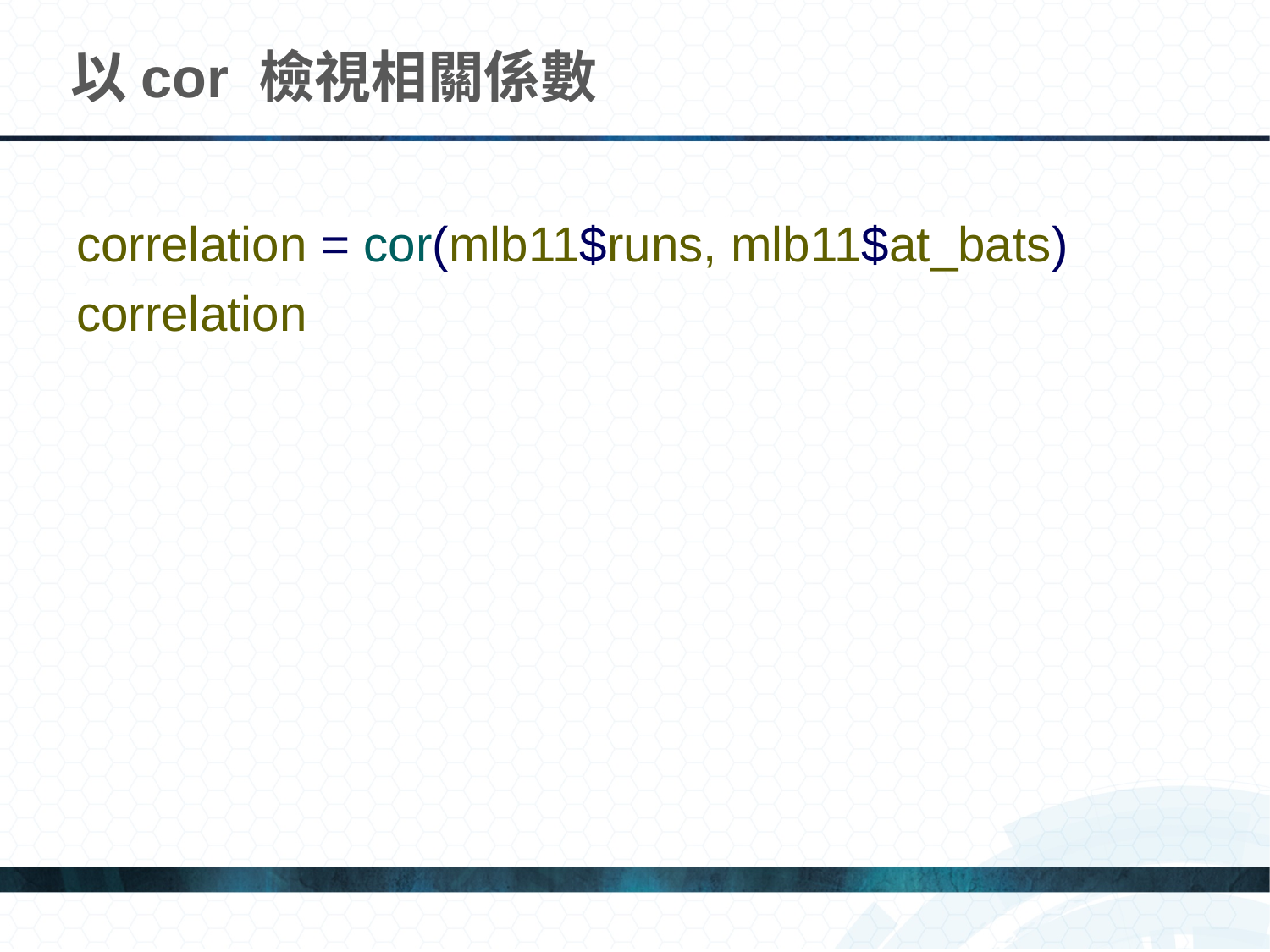

# 以cor 檢視相關係數
correlation = cor(mlb11$runs, mlb11$at_bats)
correlation